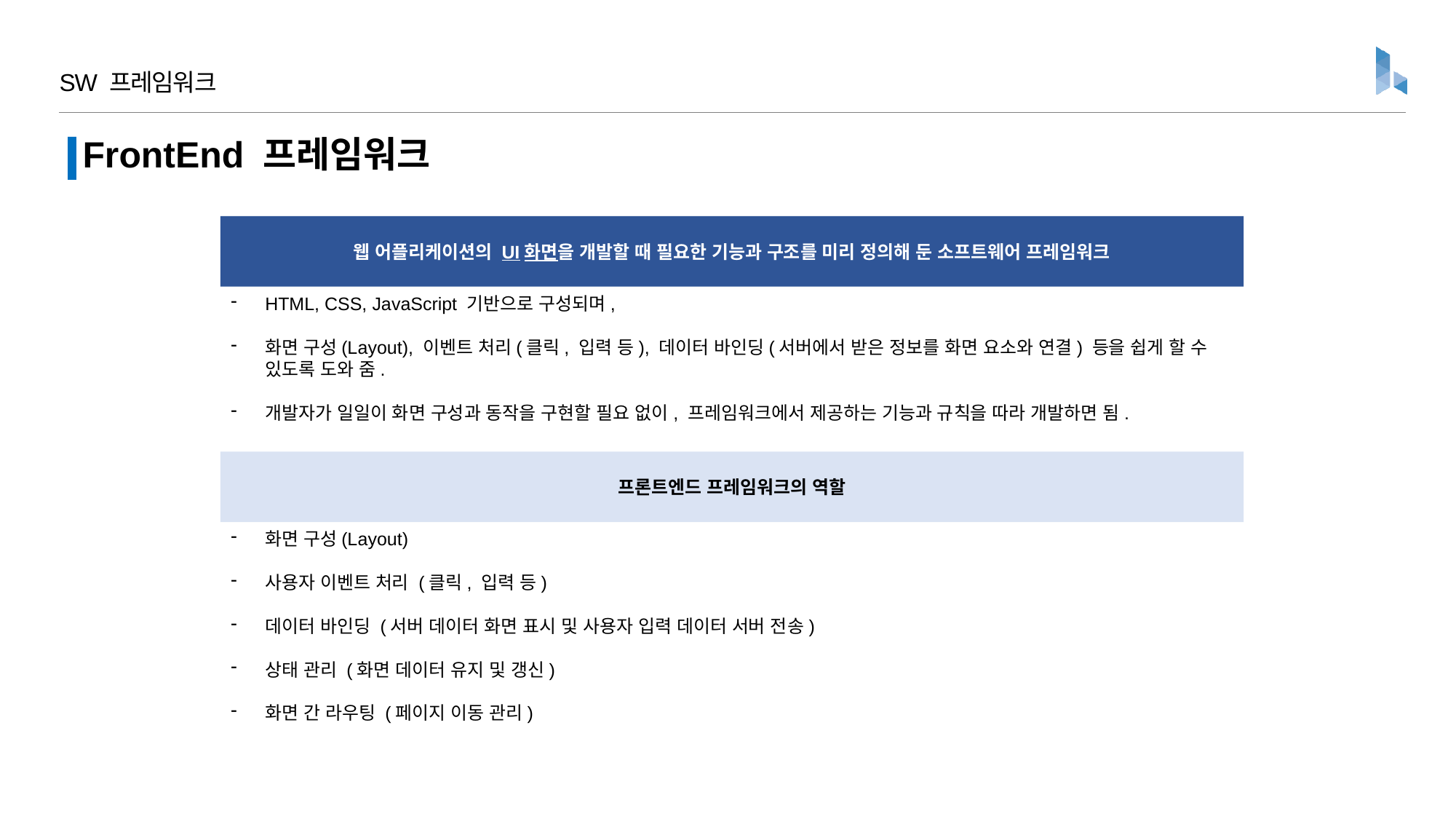

SW 프레임워크
FrontEnd 프레임워크

웹 어플리케이션의 UI화면을 개발할 때 필요한 기능과 구조를 미리 정의해 둔 소프트웨어 프레임워크
HTML, CSS, JavaScript 기반으로 구성되며,

화면 구성(Layout), 이벤트 처리(클릭, 입력 등), 데이터 바인딩(서버에서 받은 정보를 화면 요소와 연결) 등을 쉽게 할 수 있도록 도와 줌.

개발자가 일일이 화면 구성과 동작을 구현할 필요 없이, 프레임워크에서 제공하는 기능과 규칙을 따라 개발하면 됨.

프론트엔드 프레임워크의 역할
화면 구성(Layout)

사용자 이벤트 처리 (클릭, 입력 등)

데이터 바인딩 (서버 데이터 화면 표시 및 사용자 입력 데이터 서버 전송)

상태 관리 (화면 데이터 유지 및 갱신)

화면 간 라우팅 (페이지 이동 관리)